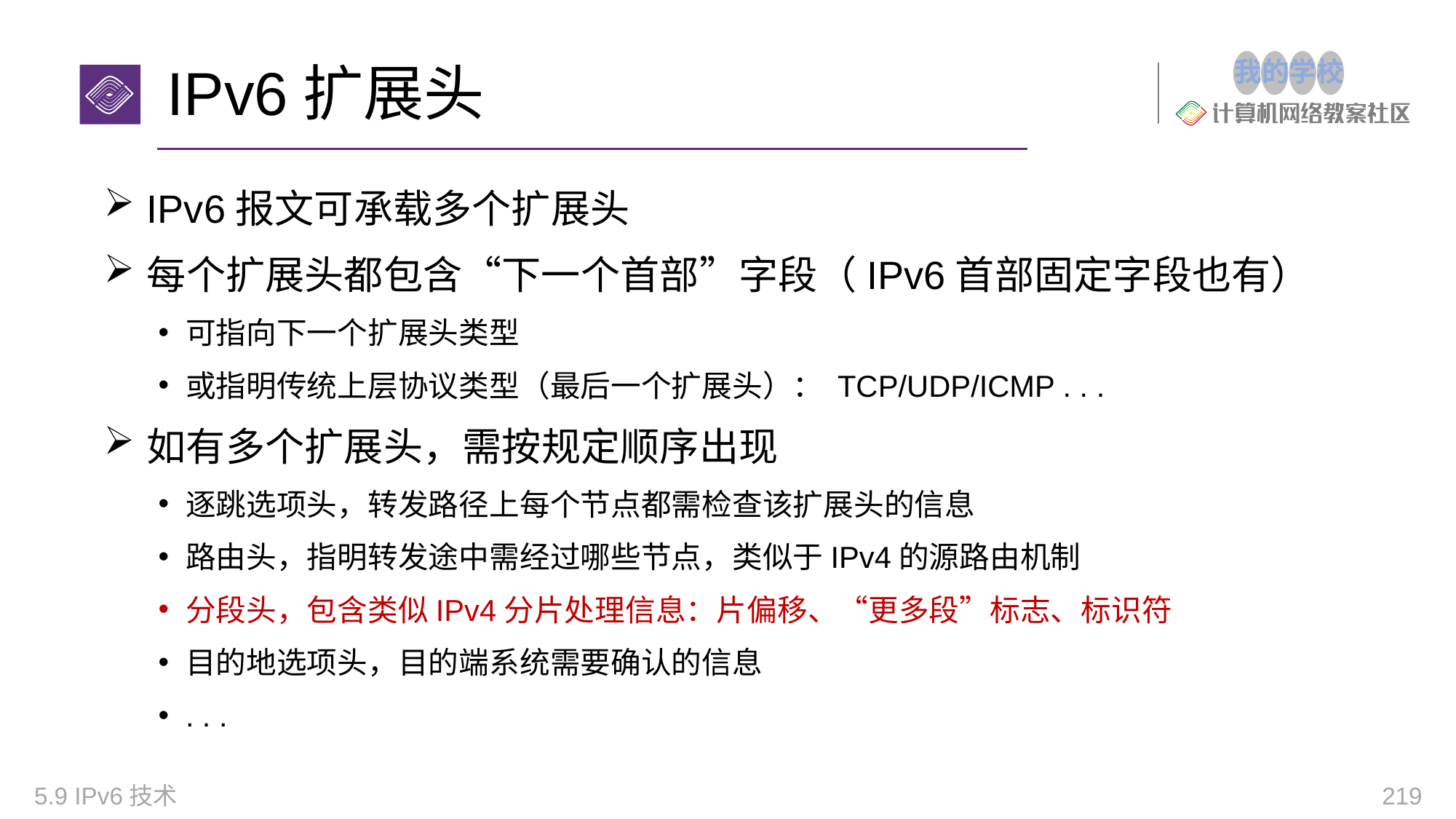

# IPv6扩展头
IPv6报文可承载多个扩展头
每个扩展头都包含“下一个首部”字段（IPv6首部固定字段也有）
可指向下一个扩展头类型
或指明传统上层协议类型（最后一个扩展头）： TCP/UDP/ICMP . . .
如有多个扩展头，需按规定顺序出现
逐跳选项头，转发路径上每个节点都需检查该扩展头的信息
路由头，指明转发途中需经过哪些节点，类似于IPv4的源路由机制
分段头，包含类似IPv4分片处理信息：片偏移、“更多段”标志、标识符
目的地选项头，目的端系统需要确认的信息
. . .
5.9 IPv6技术
219